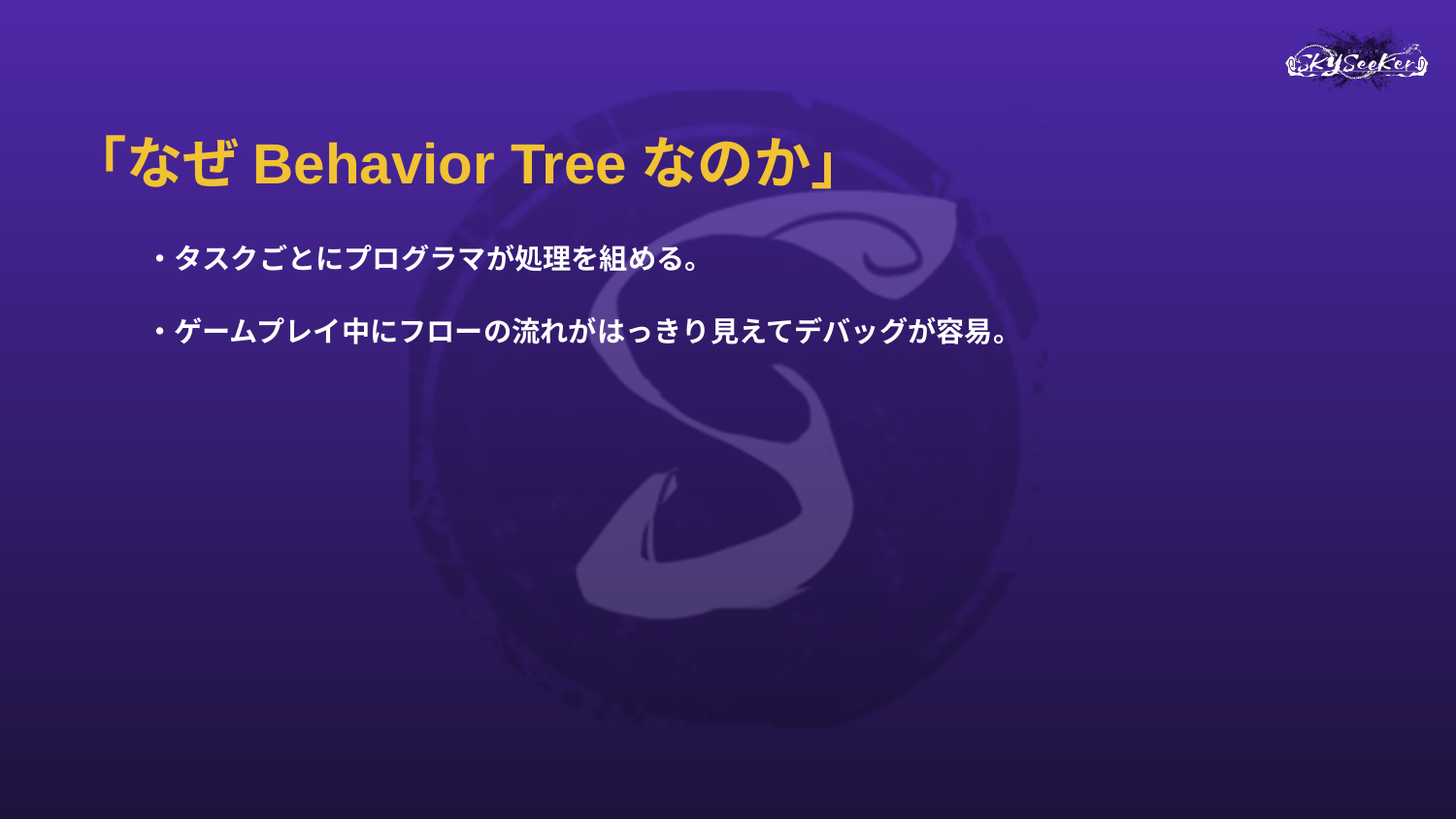

# 「なぜBehavior Treeなのか」
・タスクごとにプログラマが処理を組める。
・ゲームプレイ中にフローの流れがはっきり見えてデバッグが容易。